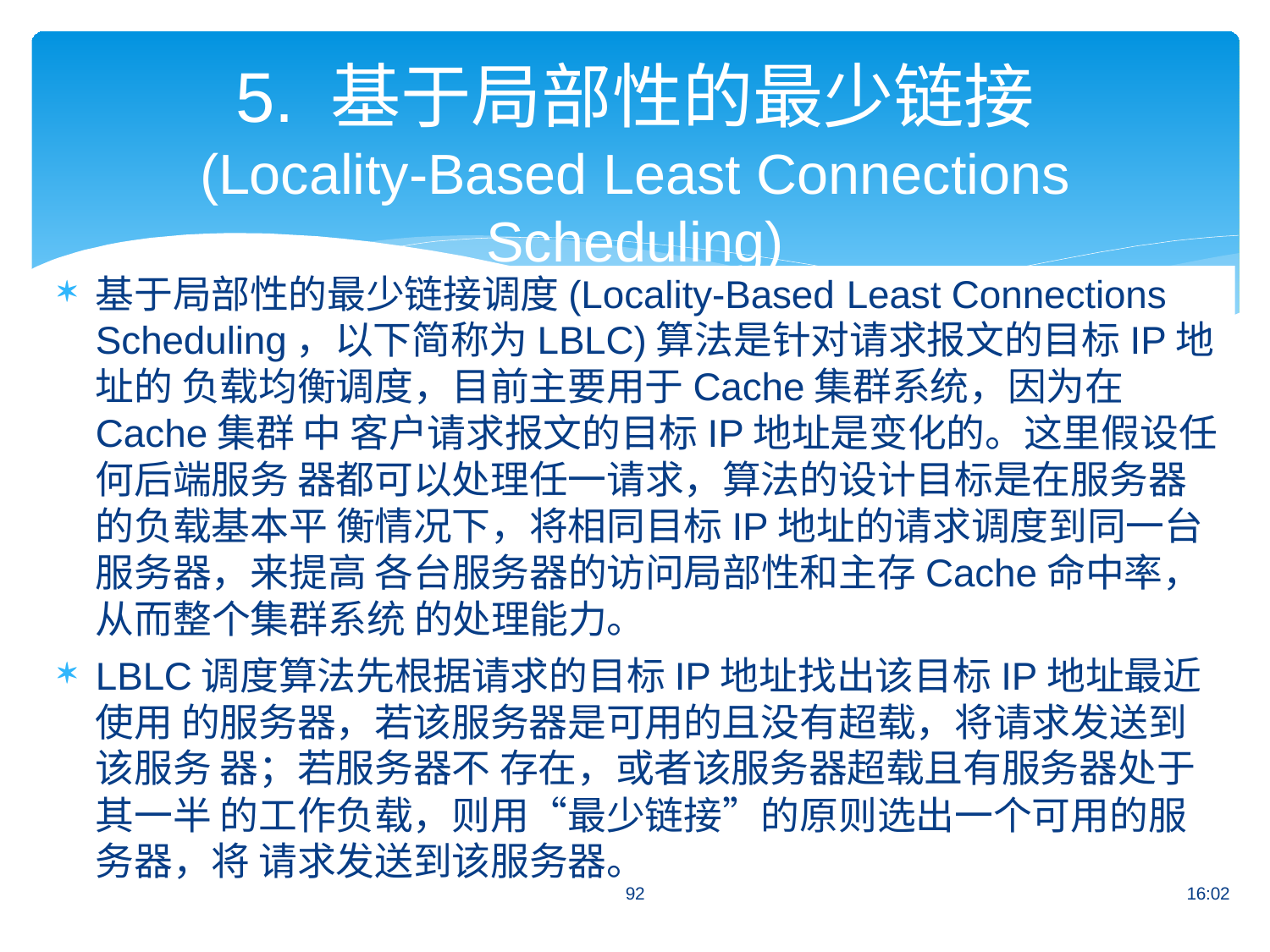

# 5. 基于局部性的最少链接
(Locality-Based Least Connections Scheduling)

基于局部性的最少链接调度(Locality-Based Least Connections
Scheduling，以下简称为LBLC)算法是针对请求报文的目标IP地址的 负载均衡调度，目前主要用于Cache集群系统，因为在Cache集群 中 客户请求报文的目标IP地址是变化的。这里假设任何后端服务 器都可以处理任一请求，算法的设计目标是在服务器的负载基本平 衡情况下，将相同目标IP地址的请求调度到同一台服务器，来提高 各台服务器的访问局部性和主存Cache命中率，从而整个集群系统 的处理能力。
LBLC调度算法先根据请求的目标IP地址找出该目标IP地址最近使用 的服务器，若该服务器是可用的且没有超载，将请求发送到该服务 器；若服务器不 存在，或者该服务器超载且有服务器处于其一半 的工作负载，则用“最少链接”的原则选出一个可用的服务器，将 请求发送到该服务器。
92
16:02